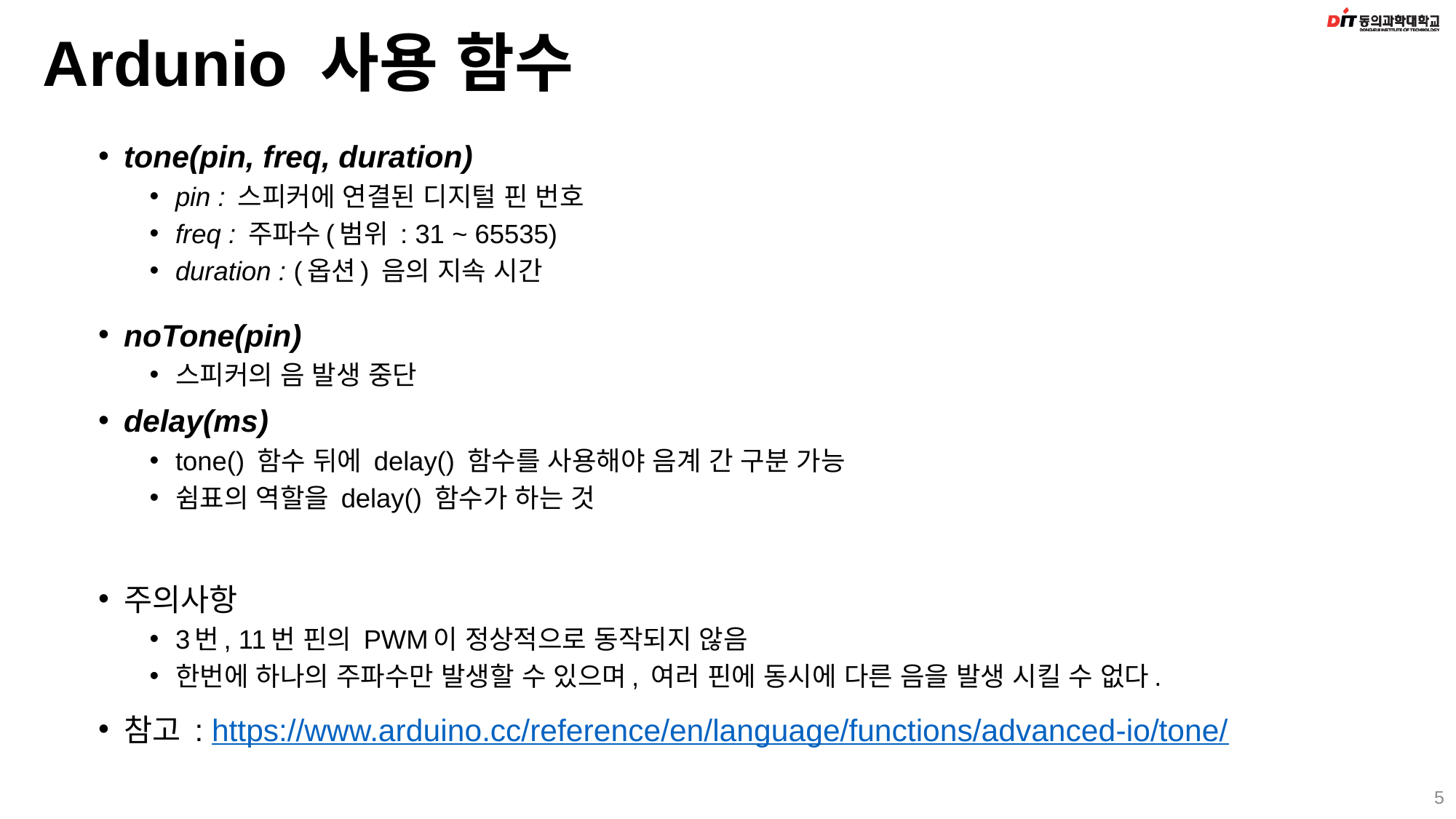

Ardunio 사용 함수
tone(pin, freq, duration)
pin : 스피커에 연결된 디지털 핀 번호
freq : 주파수(범위 : 31 ~ 65535)
duration : (옵션) 음의 지속 시간
noTone(pin)
스피커의 음 발생 중단
delay(ms)
tone() 함수 뒤에 delay() 함수를 사용해야 음계 간 구분 가능
쉼표의 역할을 delay() 함수가 하는 것

주의사항
3번, 11번 핀의 PWM이 정상적으로 동작되지 않음
한번에 하나의 주파수만 발생할 수 있으며, 여러 핀에 동시에 다른 음을 발생 시킬 수 없다.
참고 : https://www.arduino.cc/reference/en/language/functions/advanced-io/tone/
5